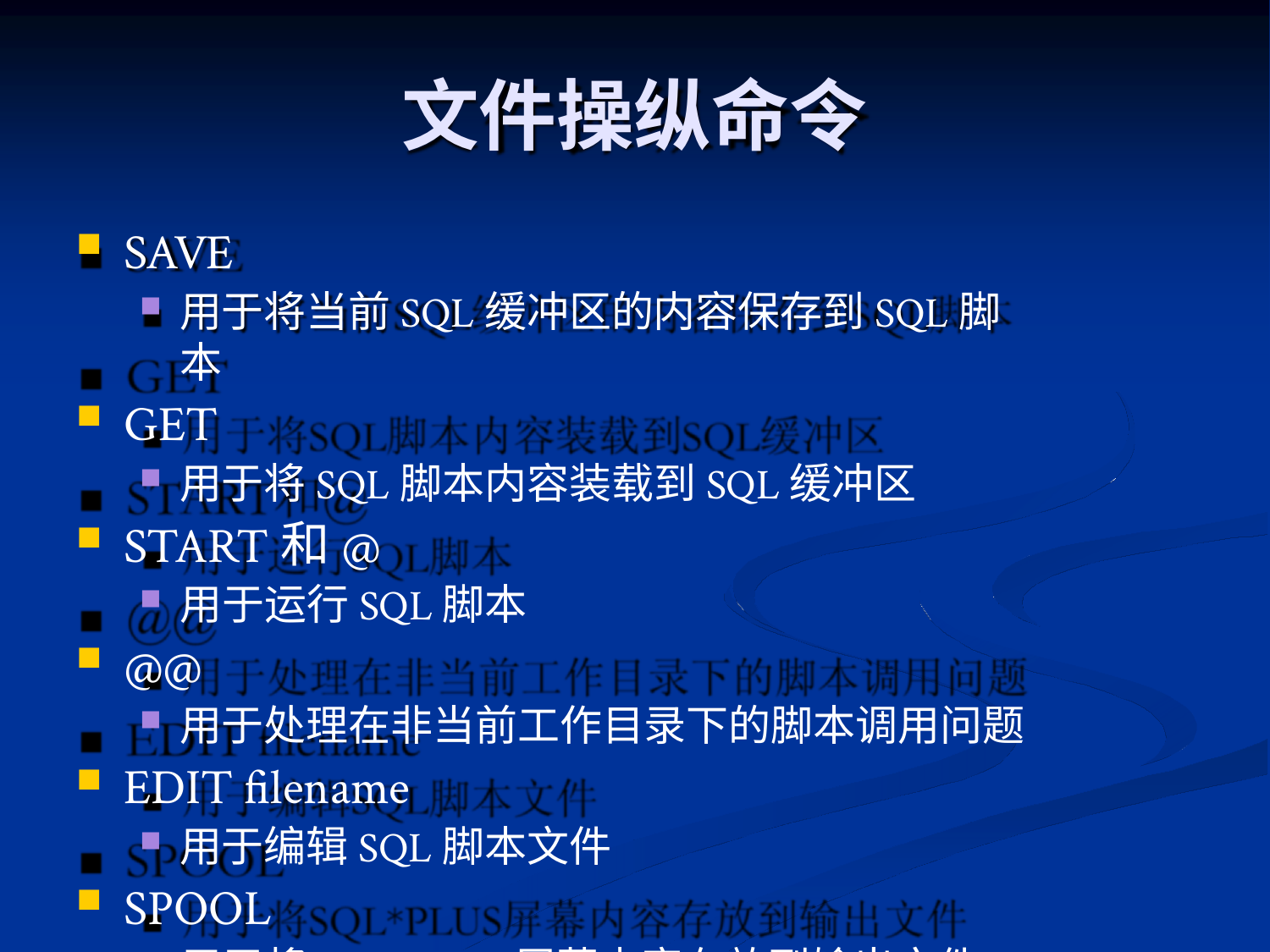

# 文件操纵命令

SAVE
用于将当前SQL缓冲区的内容保存到SQL脚本
GET
用于将SQL脚本内容装载到SQL缓冲区
START和@
用于运行SQL脚本
@@
用于处理在非当前工作目录下的脚本调用问题
EDIT filename
用于编辑SQL脚本文件
SPOOL
用于将SQL*PLUS屏幕内容存放到输出文件